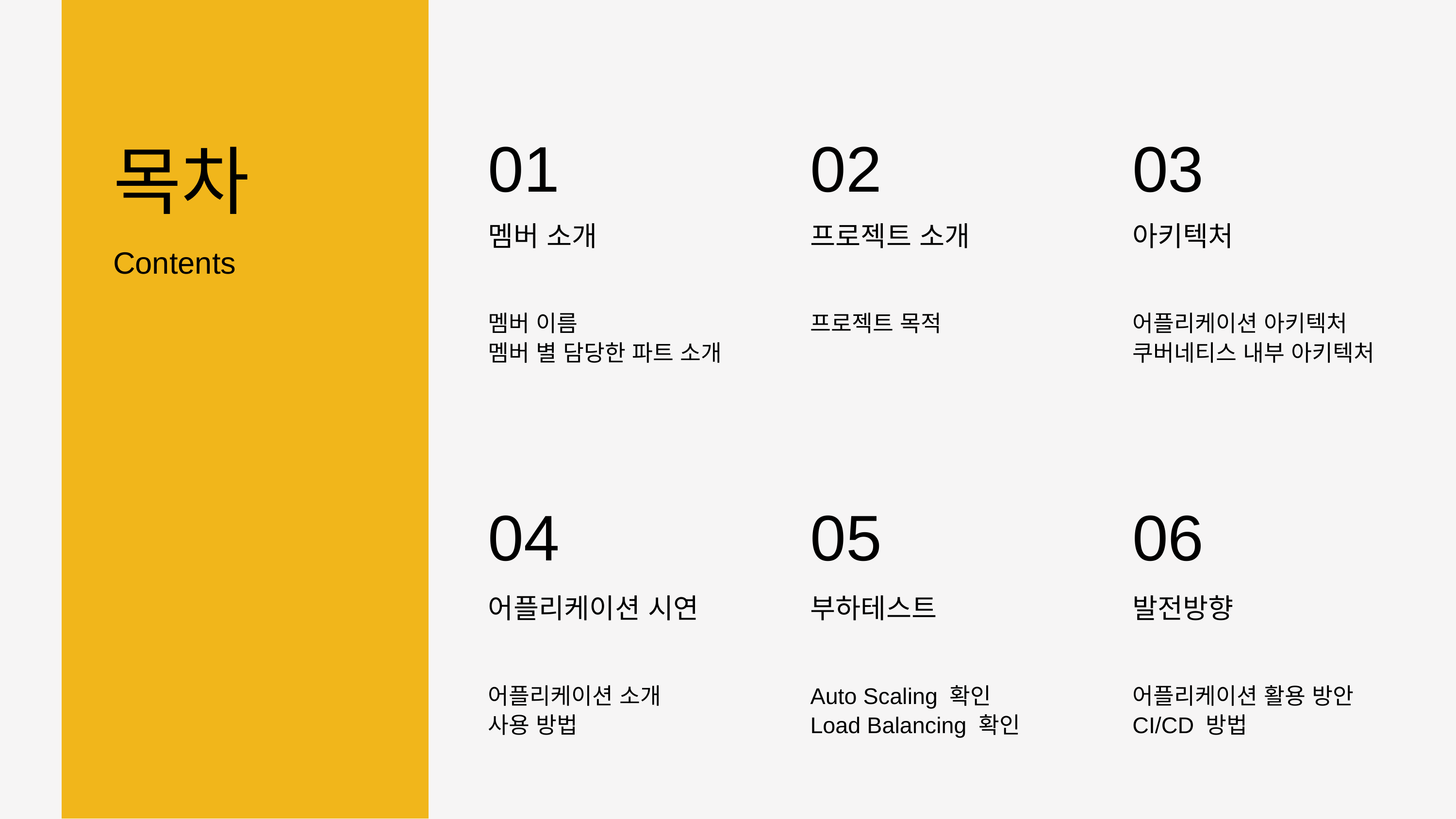

01
02
03
목차
멤버 소개
프로젝트 소개
아키텍처
Contents
멤버 이름
멤버 별 담당한 파트 소개
프로젝트 목적

어플리케이션 아키텍처
쿠버네티스 내부 아키텍처
04
05
06
어플리케이션 시연
부하테스트
발전방향
어플리케이션 소개
사용 방법
Auto Scaling 확인
Load Balancing 확인
어플리케이션 활용 방안
CI/CD 방법